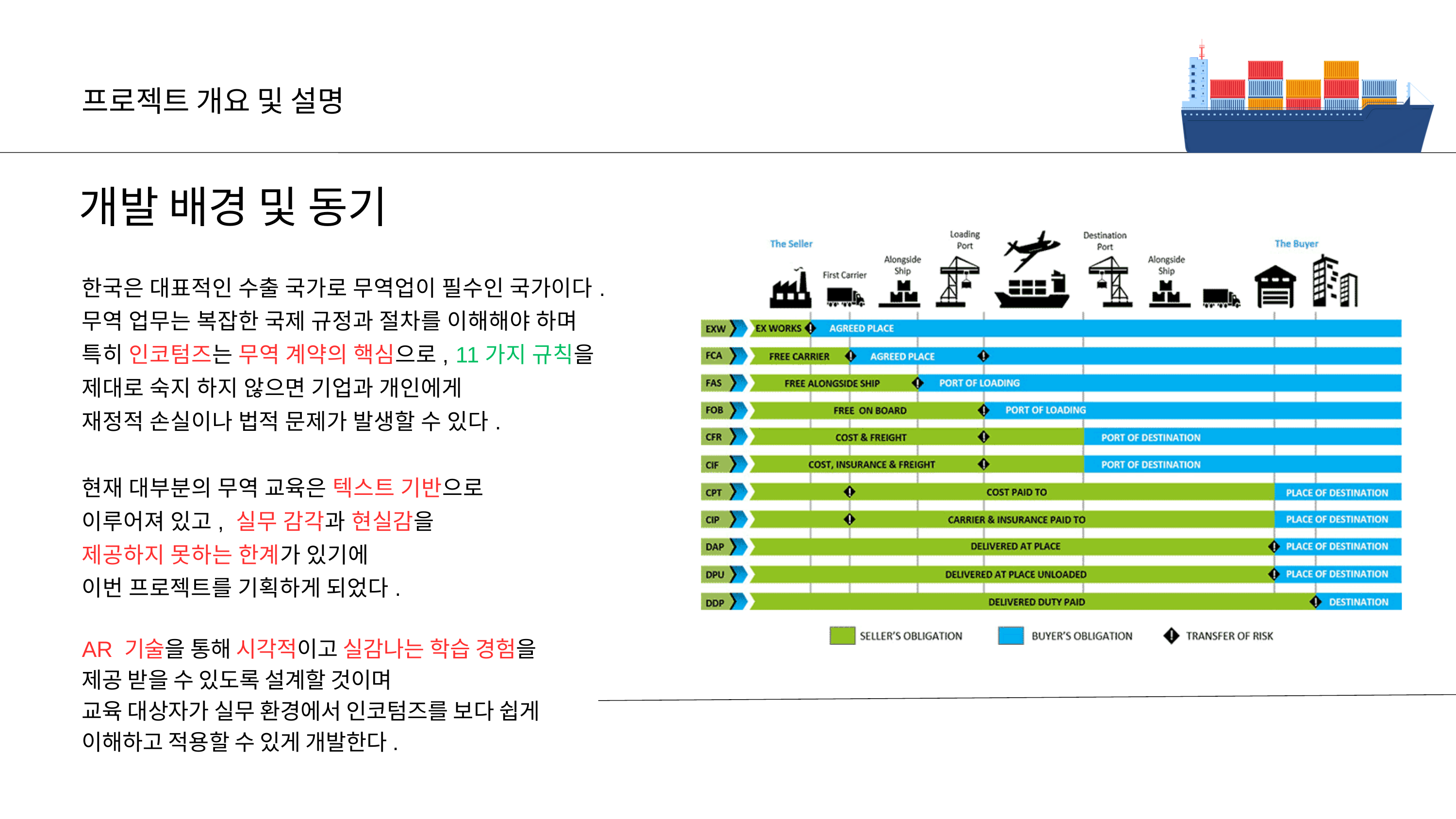

프로젝트 개요 및 설명

개발 배경 및 동기

한국은 대표적인 수출 국가로 무역업이 필수인 국가이다.
무역 업무는 복잡한 국제 규정과 절차를 이해해야 하며
특히 인코텀즈는 무역 계약의 핵심으로, 11가지 규칙을
제대로 숙지 하지 않으면 기업과 개인에게
재정적 손실이나 법적 문제가 발생할 수 있다.

현재 대부분의 무역 교육은 텍스트 기반으로
이루어져 있고, 실무 감각과 현실감을
제공하지 못하는 한계가 있기에
이번 프로젝트를 기획하게 되었다.
AR 기술을 통해 시각적이고 실감나는 학습 경험을
제공 받을 수 있도록 설계할 것이며
교육 대상자가 실무 환경에서 인코텀즈를 보다 쉽게 이해하고 적용할 수 있게 개발한다.